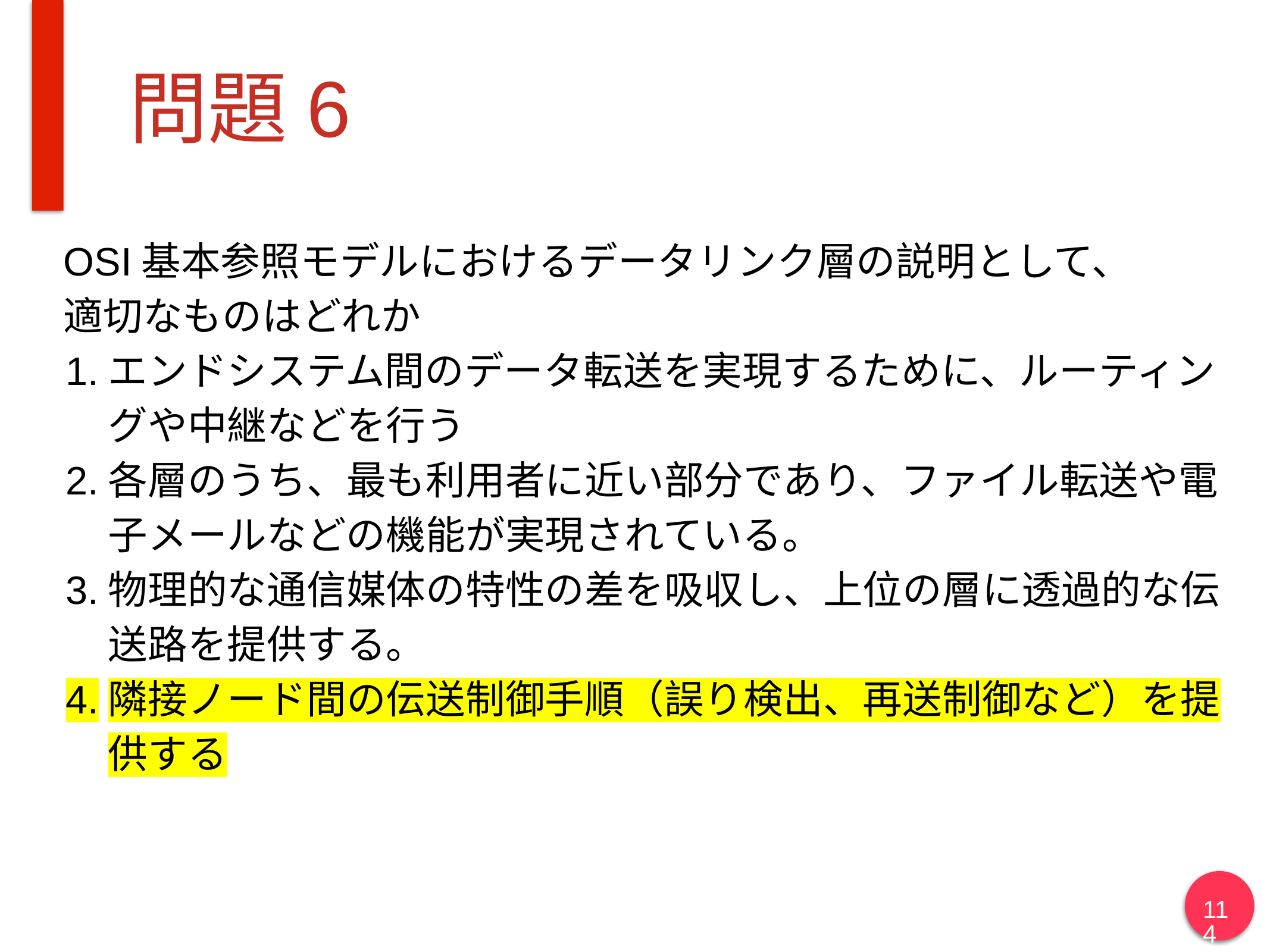

# 問題6
OSI基本参照モデルにおけるデータリンク層の説明として、
適切なものはどれか
エンドシステム間のデータ転送を実現するために、ルーティングや中継などを行う
各層のうち、最も利用者に近い部分であり、ファイル転送や電子メールなどの機能が実現されている。
物理的な通信媒体の特性の差を吸収し、上位の層に透過的な伝送路を提供する。
隣接ノード間の伝送制御手順（誤り検出、再送制御など）を提供する
114